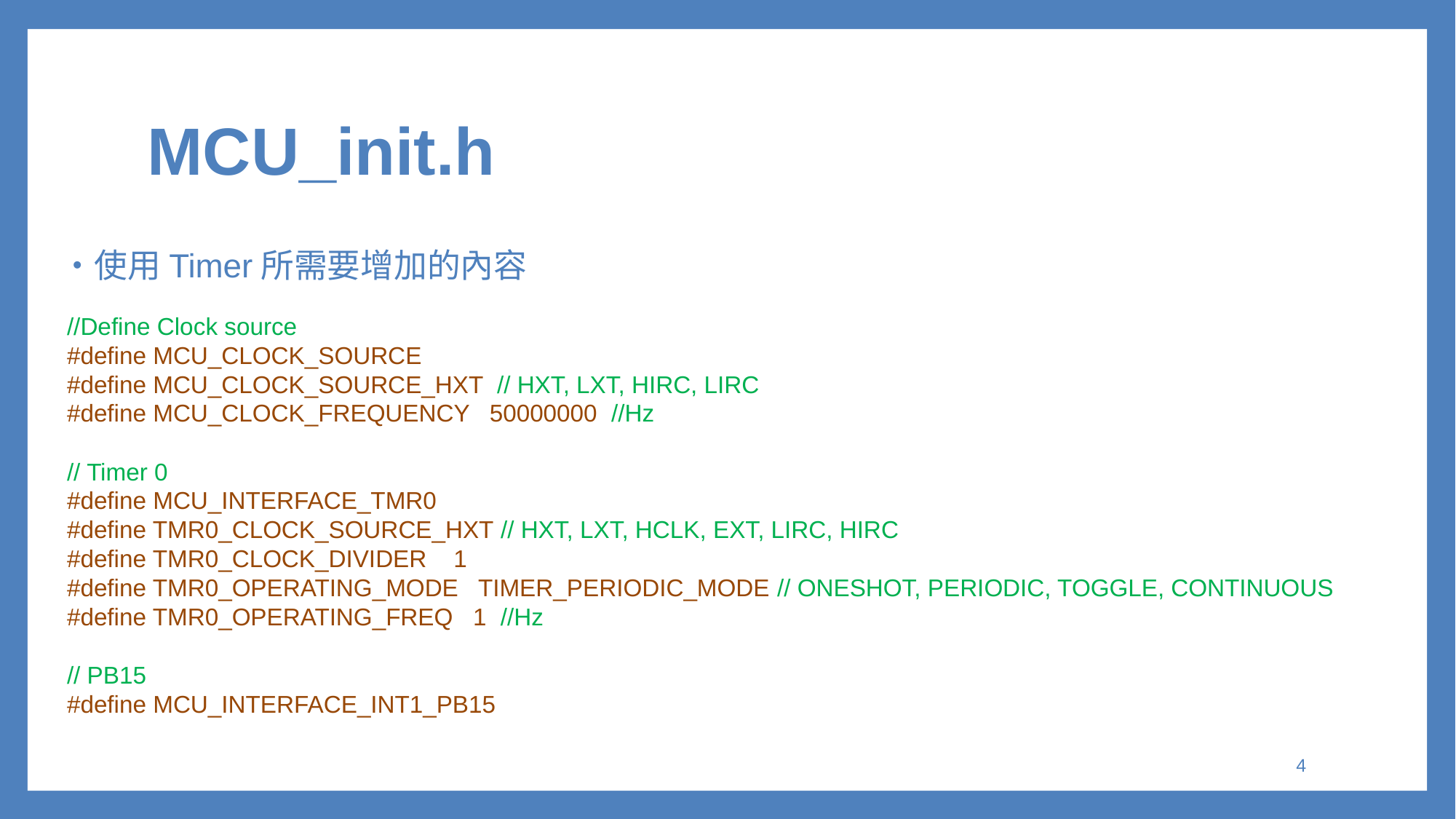

# MCU_init.h
使用Timer所需要增加的內容
//Define Clock source
#define MCU_CLOCK_SOURCE
#define MCU_CLOCK_SOURCE_HXT  // HXT, LXT, HIRC, LIRC
#define MCU_CLOCK_FREQUENCY   50000000  //Hz

// Timer 0
#define MCU_INTERFACE_TMR0
#define TMR0_CLOCK_SOURCE_HXT // HXT, LXT, HCLK, EXT, LIRC, HIRC
#define TMR0_CLOCK_DIVIDER    1
#define TMR0_OPERATING_MODE   TIMER_PERIODIC_MODE // ONESHOT, PERIODIC, TOGGLE, CONTINUOUS
#define TMR0_OPERATING_FREQ   1  //Hz

// PB15
#define MCU_INTERFACE_INT1_PB15

4